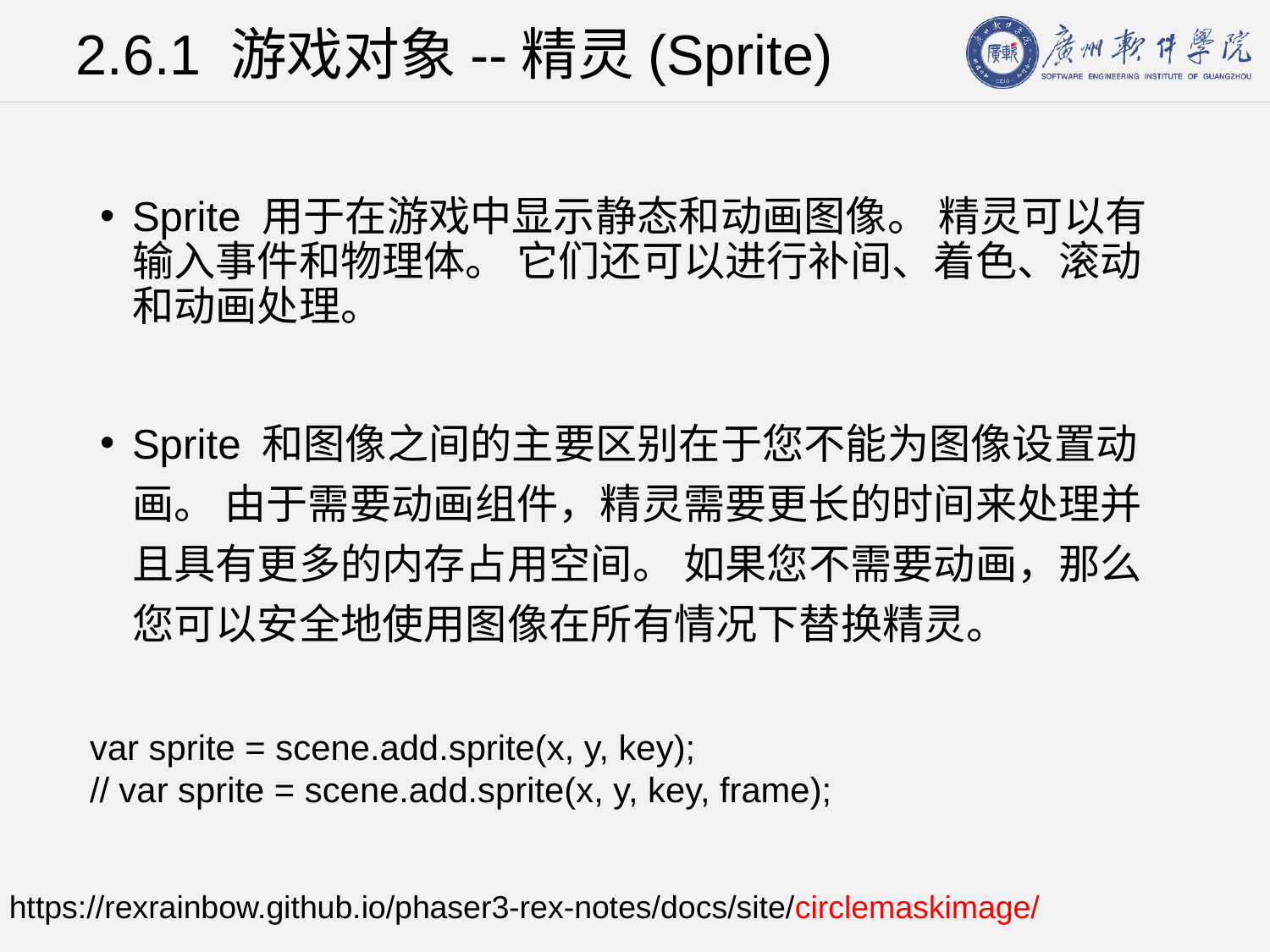

# 2.6.1 游戏对象--精灵(Sprite)
Sprite 用于在游戏中显示静态和动画图像。 精灵可以有输入事件和物理体。 它们还可以进行补间、着色、滚动和动画处理。

Sprite 和图像之间的主要区别在于您不能为图像设置动画。 由于需要动画组件，精灵需要更长的时间来处理并且具有更多的内存占用空间。 如果您不需要动画，那么您可以安全地使用图像在所有情况下替换精灵。

var sprite = scene.add.sprite(x, y, key);
// var sprite = scene.add.sprite(x, y, key, frame);
https://rexrainbow.github.io/phaser3-rex-notes/docs/site/circlemaskimage/